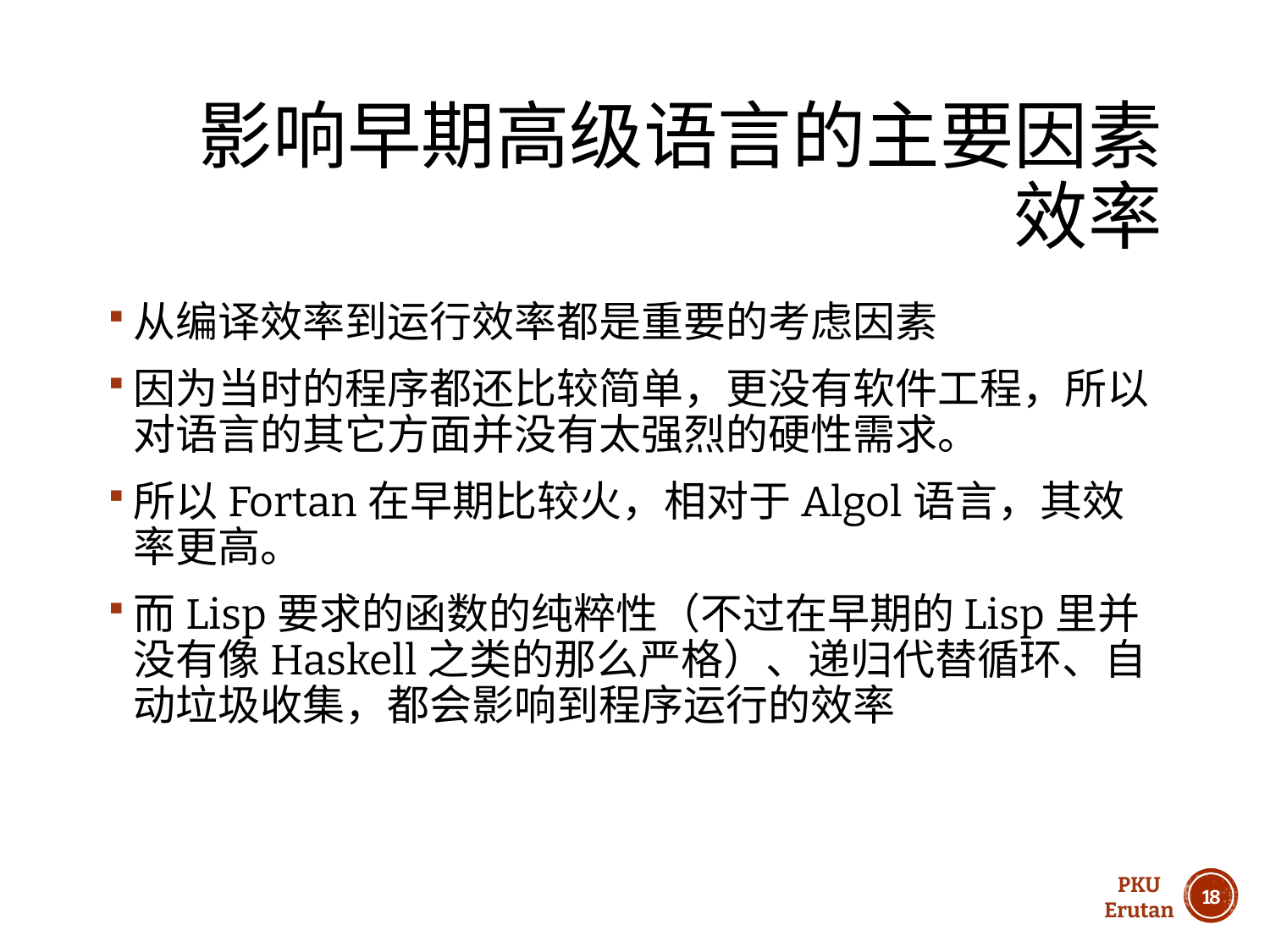

# 影响早期高级语言的主要因素 效率
从编译效率到运行效率都是重要的考虑因素
因为当时的程序都还比较简单，更没有软件工程，所以对语言的其它方面并没有太强烈的硬性需求。
所以Fortan在早期比较火，相对于Algol语言，其效率更高。
而Lisp要求的函数的纯粹性（不过在早期的Lisp里并没有像Haskell之类的那么严格）、递归代替循环、自动垃圾收集，都会影响到程序运行的效率

PKU
Erutan
18